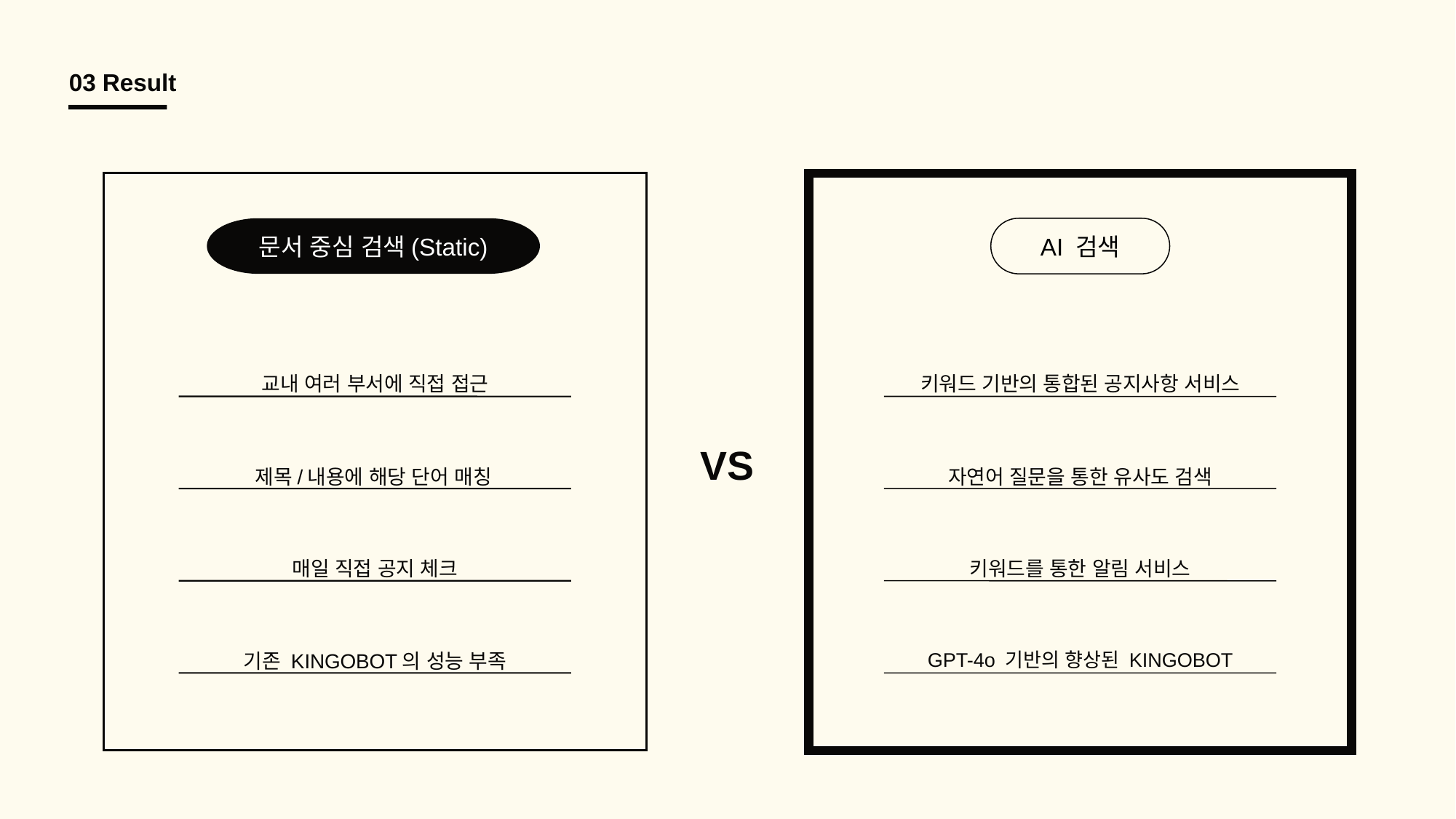

03 Result

문서 중심 검색(Static)

교내 여러 부서에 직접 접근

제목/내용에 해당 단어 매칭

매일 직접 공지 체크

기존 KINGOBOT의 성능 부족

AI 검색

키워드 기반의 통합된 공지사항 서비스

VS
자연어 질문을 통한 유사도 검색

키워드를 통한 알림 서비스

GPT-4o 기반의 향상된 KINGOBOT